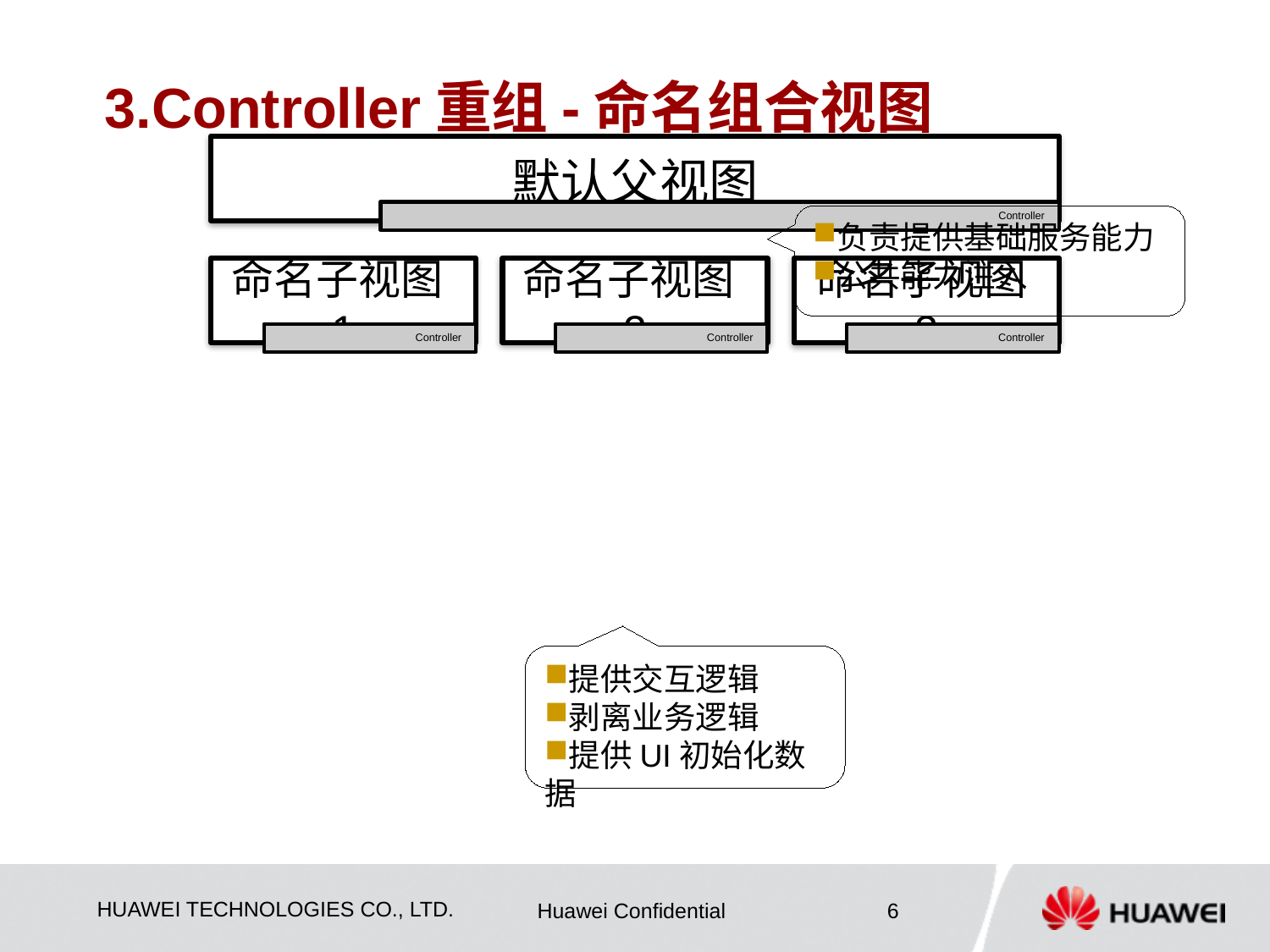

# 3.Controller重组-命名组合视图
默认父视图
Controller
命名子视图1
Controller
命名子视图2
Controller
命名子视图3
Controller
负责提供基础服务能力
公共能力注入
提供交互逻辑
剥离业务逻辑
提供UI初始化数据